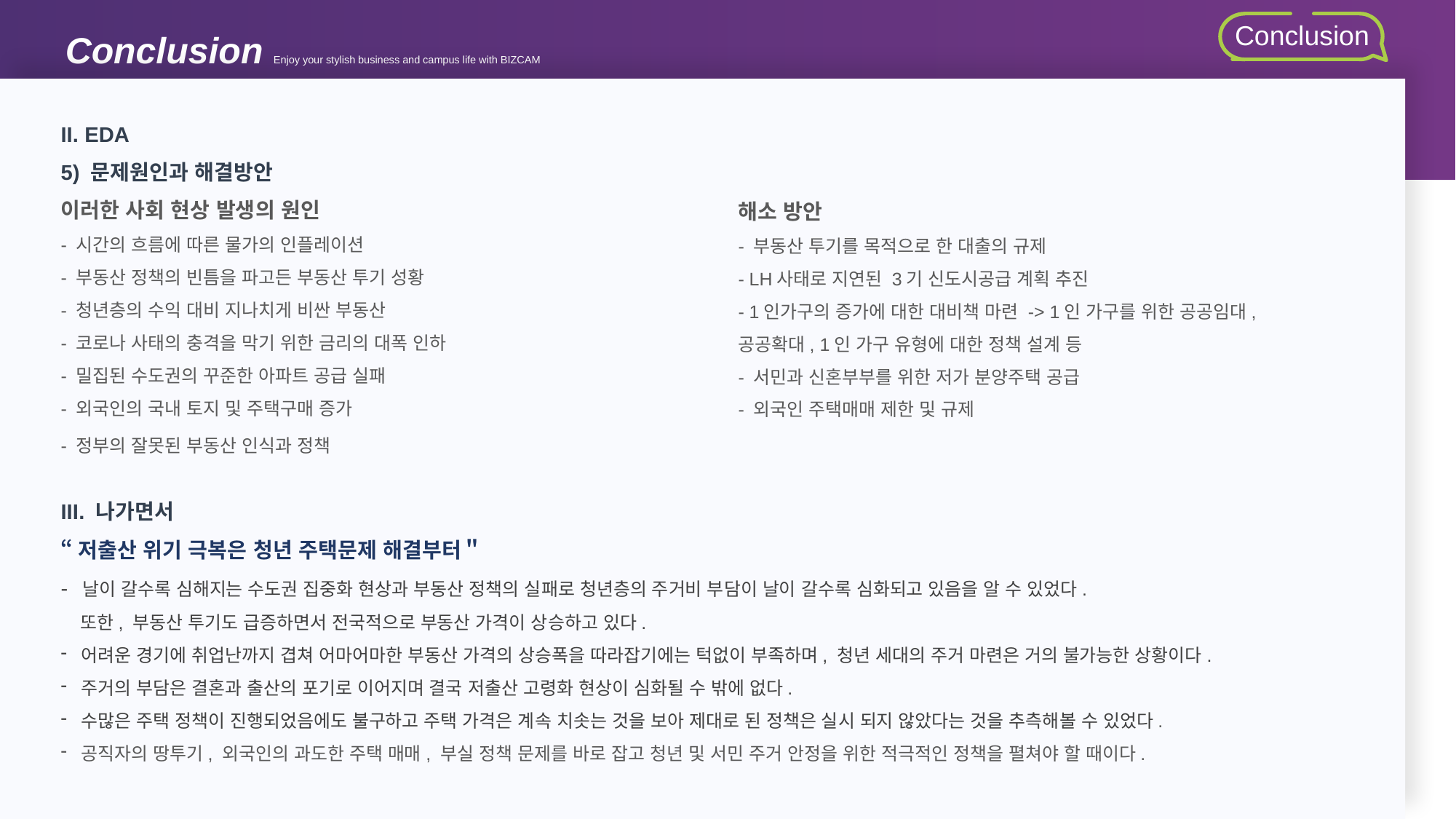

Conclusion Enjoy your stylish business and campus life with BIZCAM
Conclusion

II. EDA
5) 문제원인과 해결방안
이러한 사회 현상 발생의 원인
- 시간의 흐름에 따른 물가의 인플레이션
- 부동산 정책의 빈틈을 파고든 부동산 투기 성황
- 청년층의 수익 대비 지나치게 비싼 부동산
- 코로나 사태의 충격을 막기 위한 금리의 대폭 인하
- 밀집된 수도권의 꾸준한 아파트 공급 실패
- 외국인의 국내 토지 및 주택구매 증가
- 정부의 잘못된 부동산 인식과 정책
해소 방안
- 부동산 투기를 목적으로 한 대출의 규제
- LH사태로 지연된 3기 신도시공급 계획 추진
- 1인가구의 증가에 대한 대비책 마련 -> 1인 가구를 위한 공공임대, 공공확대, 1인 가구 유형에 대한 정책 설계 등
- 서민과 신혼부부를 위한 저가 분양주택 공급
- 외국인 주택매매 제한 및 규제
III. 나가면서
“저출산 위기 극복은 청년 주택문제 해결부터＂
-  날이 갈수록 심해지는 수도권 집중화 현상과 부동산 정책의 실패로 청년층의 주거비 부담이 날이 갈수록 심화되고 있음을 알 수 있었다.
   또한, 부동산 투기도 급증하면서 전국적으로 부동산 가격이 상승하고 있다.
어려운 경기에 취업난까지 겹쳐 어마어마한 부동산 가격의 상승폭을 따라잡기에는 턱없이 부족하며, 청년 세대의 주거 마련은 거의 불가능한 상황이다.
주거의 부담은 결혼과 출산의 포기로 이어지며 결국 저출산 고령화 현상이 심화될 수 밖에 없다.
수많은 주택 정책이 진행되었음에도 불구하고 주택 가격은 계속 치솟는 것을 보아 제대로 된 정책은 실시 되지 않았다는 것을 추측해볼 수 있었다.
공직자의 땅투기, 외국인의 과도한 주택 매매, 부실 정책 문제를 바로 잡고 청년 및 서민 주거 안정을 위한 적극적인 정책을 펼쳐야 할 때이다.